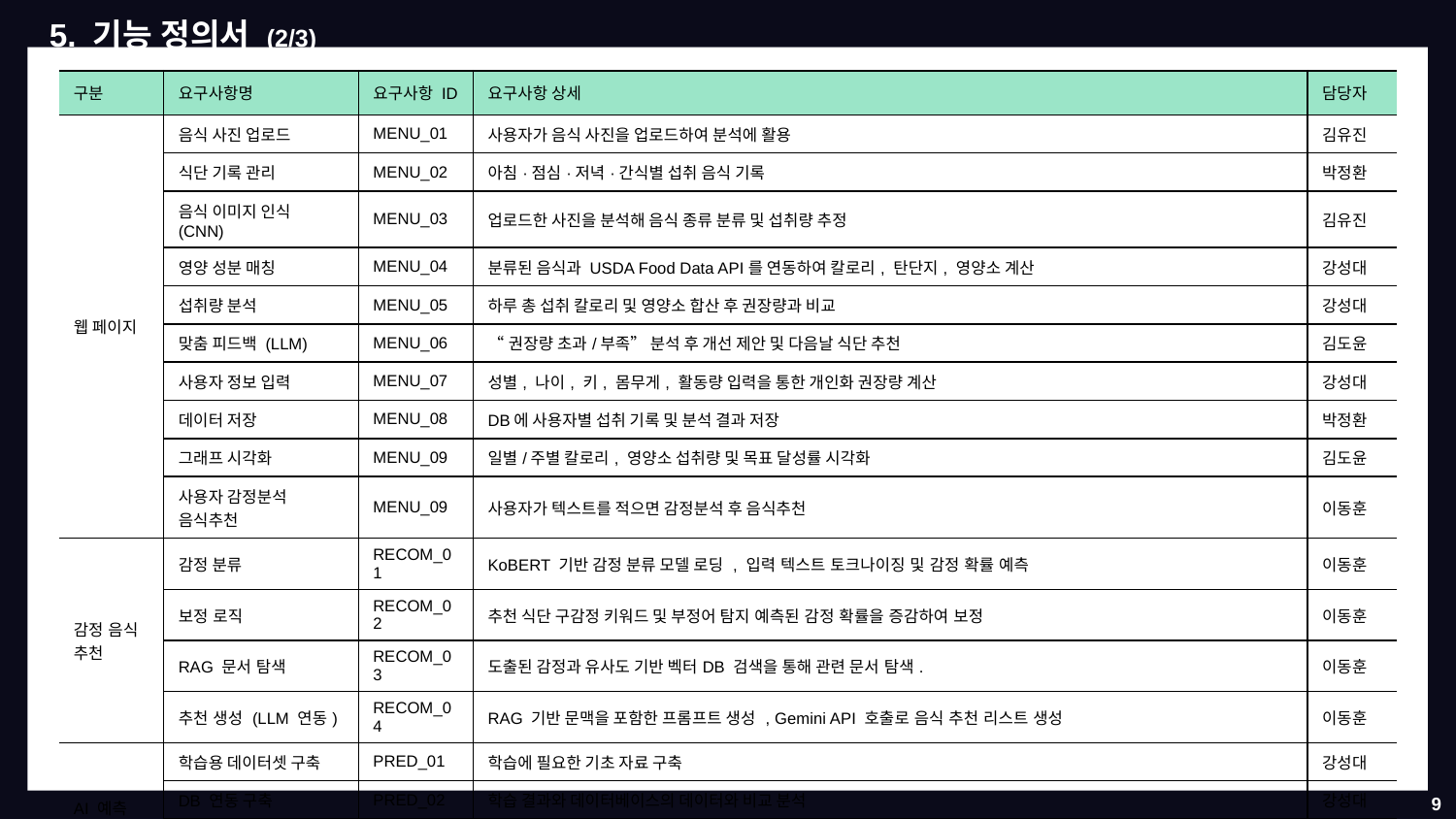

5. 기능 정의서 (2/3)
| 구분 | 요구사항명 | 요구사항 ID | 요구사항 상세 | 담당자 |
| --- | --- | --- | --- | --- |
| 웹 페이지 | 음식 사진 업로드 | MENU\_01 | 사용자가 음식 사진을 업로드하여 분석에 활용 | 김유진 |
|  | 식단 기록 관리 | MENU\_02 | 아침·점심·저녁·간식별 섭취 음식 기록 | 박정환 |
|  | 음식 이미지 인식 (CNN) | MENU\_03 | 업로드한 사진을 분석해 음식 종류 분류 및 섭취량 추정 | 김유진 |
|  | 영양 성분 매칭 | MENU\_04 | 분류된 음식과 USDA Food Data API를 연동하여 칼로리, 탄단지, 영양소 계산 | 강성대 |
|  | 섭취량 분석 | MENU\_05 | 하루 총 섭취 칼로리 및 영양소 합산 후 권장량과 비교 | 강성대 |
|  | 맞춤 피드백 (LLM) | MENU\_06 | “권장량 초과/부족” 분석 후 개선 제안 및 다음날 식단 추천 | 김도윤 |
|  | 사용자 정보 입력 | MENU\_07 | 성별, 나이, 키, 몸무게, 활동량 입력을 통한 개인화 권장량 계산 | 강성대 |
|  | 데이터 저장 | MENU\_08 | DB에 사용자별 섭취 기록 및 분석 결과 저장 | 박정환 |
|  | 그래프 시각화 | MENU\_09 | 일별/주별 칼로리, 영양소 섭취량 및 목표 달성률 시각화 | 김도윤 |
|  | 사용자 감정분석 음식추천 | MENU\_09 | 사용자가 텍스트를 적으면 감정분석 후 음식추천 | 이동훈 |
| 감정 음식 추천 | 감정 분류 | RECOM\_01 | KoBERT 기반 감정 분류 모델 로딩 , 입력 텍스트 토크나이징 및 감정 확률 예측 | 이동훈 |
|  | 보정 로직 | RECOM\_02 | 추천 식단 구감정 키워드 및 부정어 탐지 예측된 감정 확률을 증감하여 보정 | 이동훈 |
|  | RAG 문서 탐색 | RECOM\_03 | 도출된 감정과 유사도 기반 벡터DB 검색을 통해 관련 문서 탐색. | 이동훈 |
|  | 추천 생성 (LLM 연동) | RECOM\_04 | RAG 기반 문맥을 포함한 프롬프트 생성 , Gemini API 호출로 음식 추천 리스트 생성 | 이동훈 |
| AI 예측 모델 | 학습용 데이터셋 구축 | PRED\_01 | 학습에 필요한 기초 자료 구축 | 강성대 |
|  | DB 연동 구축 | PRED\_02 | 학습 결과와 데이터베이스의 데이터와 비교 분석 | 강성대 |
|  | 학습 모델 구현 | PRED\_03 | 학습한 데이터를 바탕으로 예측 모델 구현. 추천 식단 구성. | 강성대 |
|  | 예측 결과 시각화 | PRED\_04 | 예측 결과를 그래프나 표로 정리하여 사용자에게 표시. | 강성대 |
9